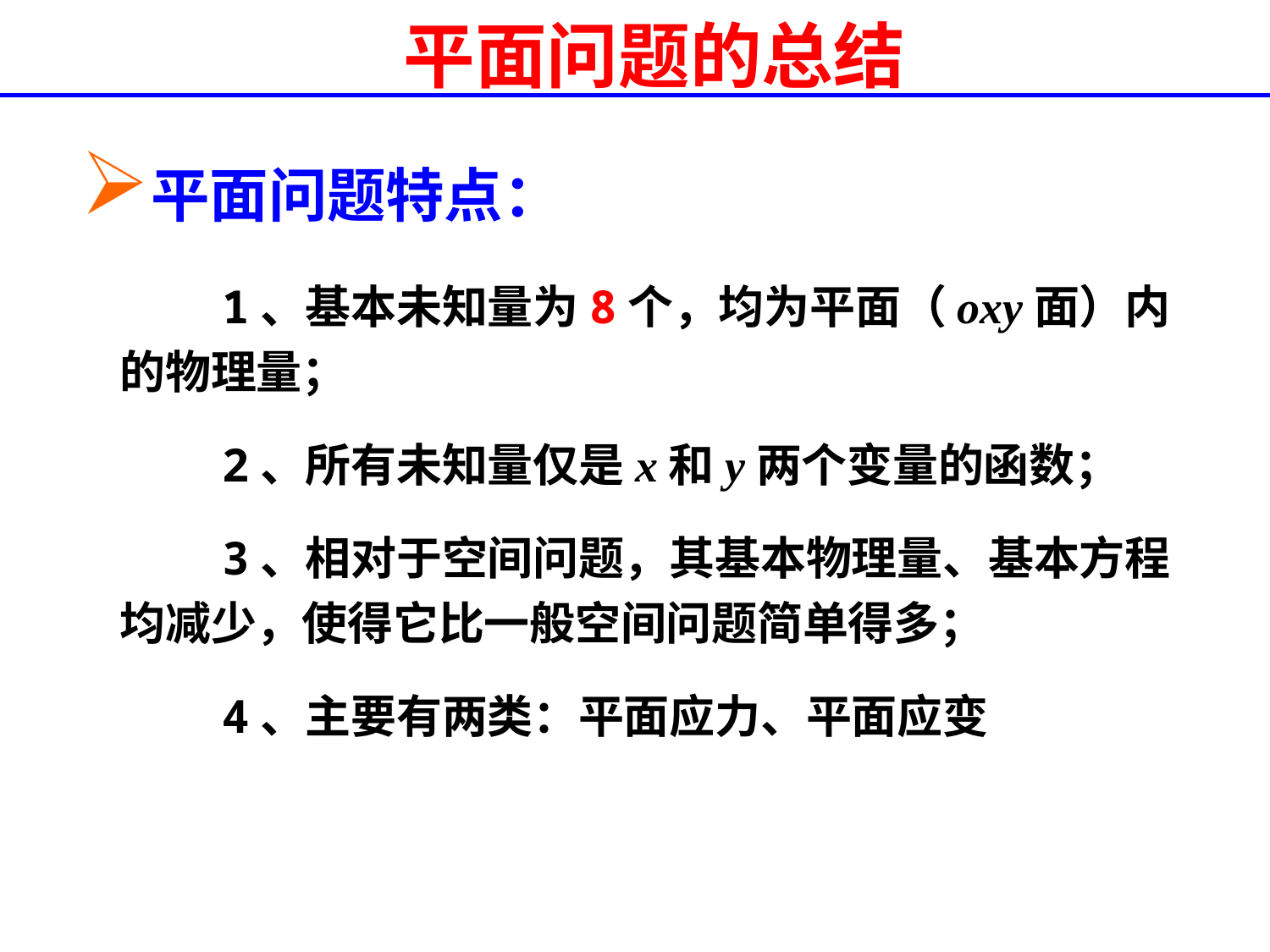

# 平面问题的总结
平面问题特点：
　　1、基本未知量为8个，均为平面（oxy面）内的物理量；
　　2、所有未知量仅是x和y两个变量的函数；
　　3、相对于空间问题，其基本物理量、基本方程均减少，使得它比一般空间问题简单得多；
　　4、主要有两类：平面应力、平面应变